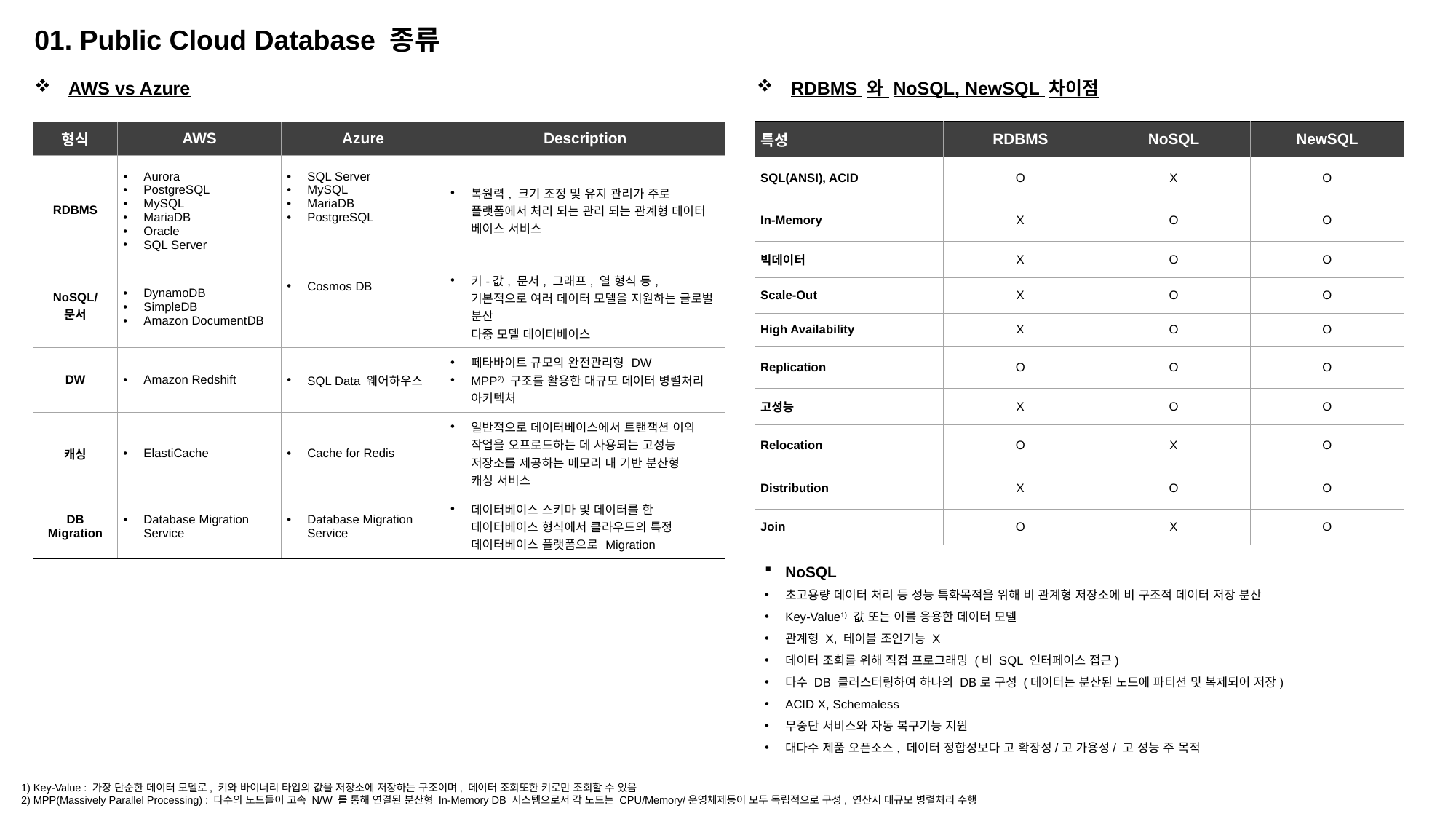

01. Public Cloud Database 종류
AWS vs Azure
RDBMS 와 NoSQL, NewSQL 차이점
| 특성 | RDBMS | NoSQL | NewSQL |
| --- | --- | --- | --- |
| SQL(ANSI), ACID | O | X | O |
| In-Memory | X | O | O |
| 빅데이터 | X | O | O |
| Scale-Out | X | O | O |
| High Availability | X | O | O |
| Replication | O | O | O |
| 고성능 | X | O | O |
| Relocation | O | X | O |
| Distribution | X | O | O |
| Join | O | X | O |
| 형식 | AWS | Azure | Description |
| --- | --- | --- | --- |
| RDBMS | Aurora PostgreSQL MySQL MariaDB Oracle SQL Server | SQL Server MySQL MariaDB PostgreSQL | 복원력, 크기 조정 및 유지 관리가 주로 플랫폼에서 처리 되는 관리 되는 관계형 데이터 베이스 서비스 |
| NoSQL/ 문서 | DynamoDB SimpleDB Amazon DocumentDB | Cosmos DB | 키-값, 문서, 그래프, 열 형식 등, 기본적으로 여러 데이터 모델을 지원하는 글로벌 분산 다중 모델 데이터베이스 |
| DW | Amazon Redshift | SQL Data 웨어하우스 | 페타바이트 규모의 완전관리형 DW MPP2) 구조를 활용한 대규모 데이터 병렬처리 아키텍처 |
| 캐싱 | ElastiCache | Cache for Redis | 일반적으로 데이터베이스에서 트랜잭션 이외 작업을 오프로드하는 데 사용되는 고성능 저장소를 제공하는 메모리 내 기반 분산형 캐싱 서비스 |
| DB Migration | Database Migration Service | Database Migration Service | 데이터베이스 스키마 및 데이터를 한 데이터베이스 형식에서 클라우드의 특정 데이터베이스 플랫폼으로 Migration |
NoSQL
초고용량 데이터 처리 등 성능 특화목적을 위해 비 관계형 저장소에 비 구조적 데이터 저장 분산
Key-Value1) 값 또는 이를 응용한 데이터 모델
관계형 X, 테이블 조인기능 X
데이터 조회를 위해 직접 프로그래밍 (비 SQL 인터페이스 접근)
다수 DB 클러스터링하여 하나의 DB로 구성 (데이터는 분산된 노드에 파티션 및 복제되어 저장)
ACID X, Schemaless
무중단 서비스와 자동 복구기능 지원
대다수 제품 오픈소스, 데이터 정합성보다 고 확장성/고 가용성/ 고 성능 주 목적
1) Key-Value : 가장 단순한 데이터 모델로, 키와 바이너리 타입의 값을 저장소에 저장하는 구조이며, 데이터 조회또한 키로만 조회할 수 있음
2) MPP(Massively Parallel Processing) : 다수의 노드들이 고속 N/W 를 통해 연결된 분산형 In-Memory DB 시스템으로서 각 노드는 CPU/Memory/운영체제등이 모두 독립적으로 구성, 연산시 대규모 병렬처리 수행